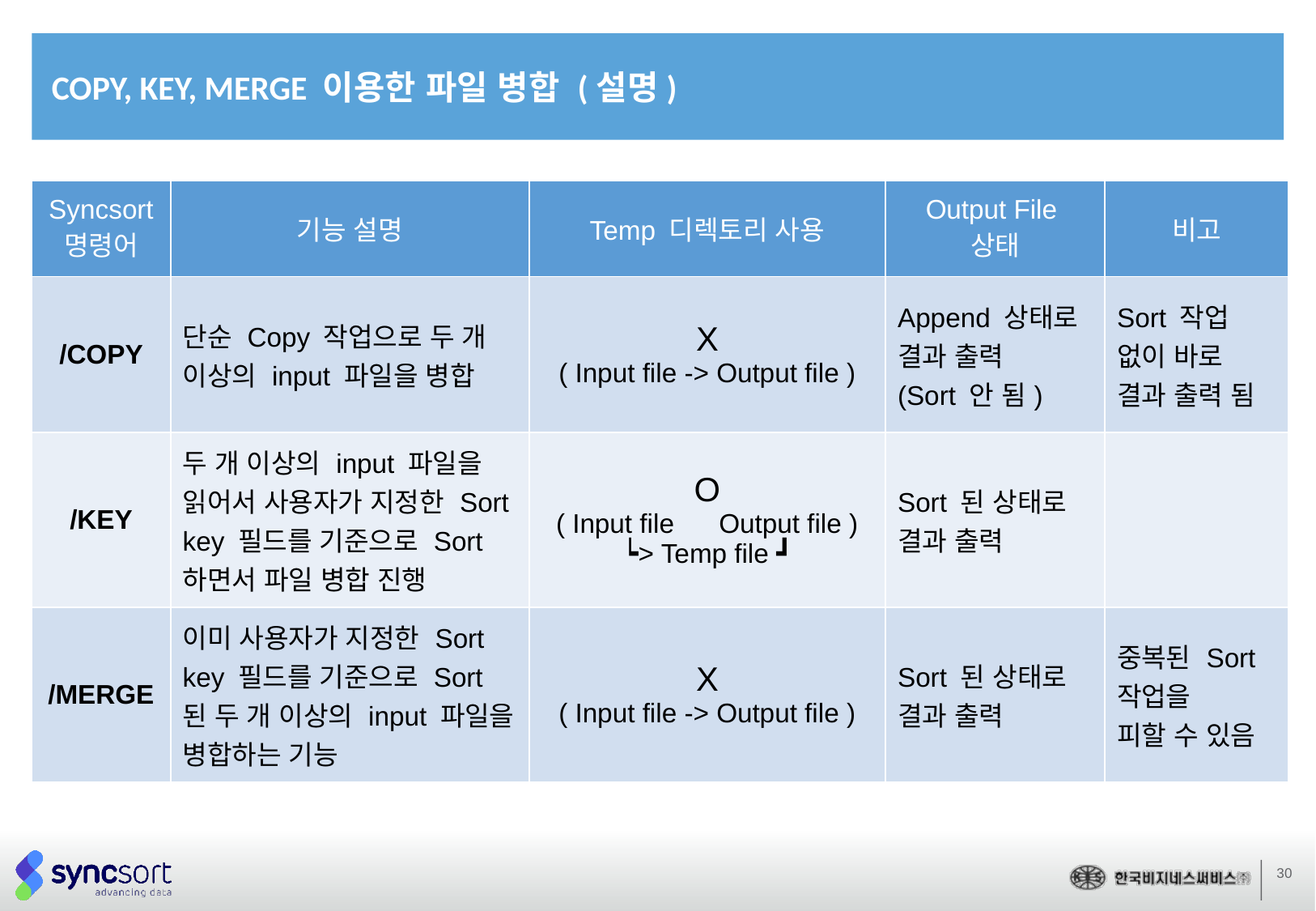

COPY, KEY, MERGE 이용한 파일 병합 (설명)
| Syncsort 명령어 | 기능 설명 | Temp 디렉토리 사용 | Output File 상태 | 비고 |
| --- | --- | --- | --- | --- |
| /COPY | 단순 Copy 작업으로 두 개 이상의 input 파일을 병합 | X ( Input file -> Output file ) | Append 상태로 결과 출력 (Sort 안 됨) | Sort 작업 없이 바로 결과 출력 됨 |
| /KEY | 두 개 이상의 input 파일을 읽어서 사용자가 지정한 Sort key 필드를 기준으로 Sort하면서 파일 병합 진행 | O ( Input file Output file ) ┕> Temp file ┛ | Sort 된 상태로 결과 출력 |  |
| /MERGE | 이미 사용자가 지정한 Sort key 필드를 기준으로 Sort 된 두 개 이상의 input 파일을 병합하는 기능 | X ( Input file -> Output file ) | Sort 된 상태로 결과 출력 | 중복된 Sort 작업을 피할 수 있음 |